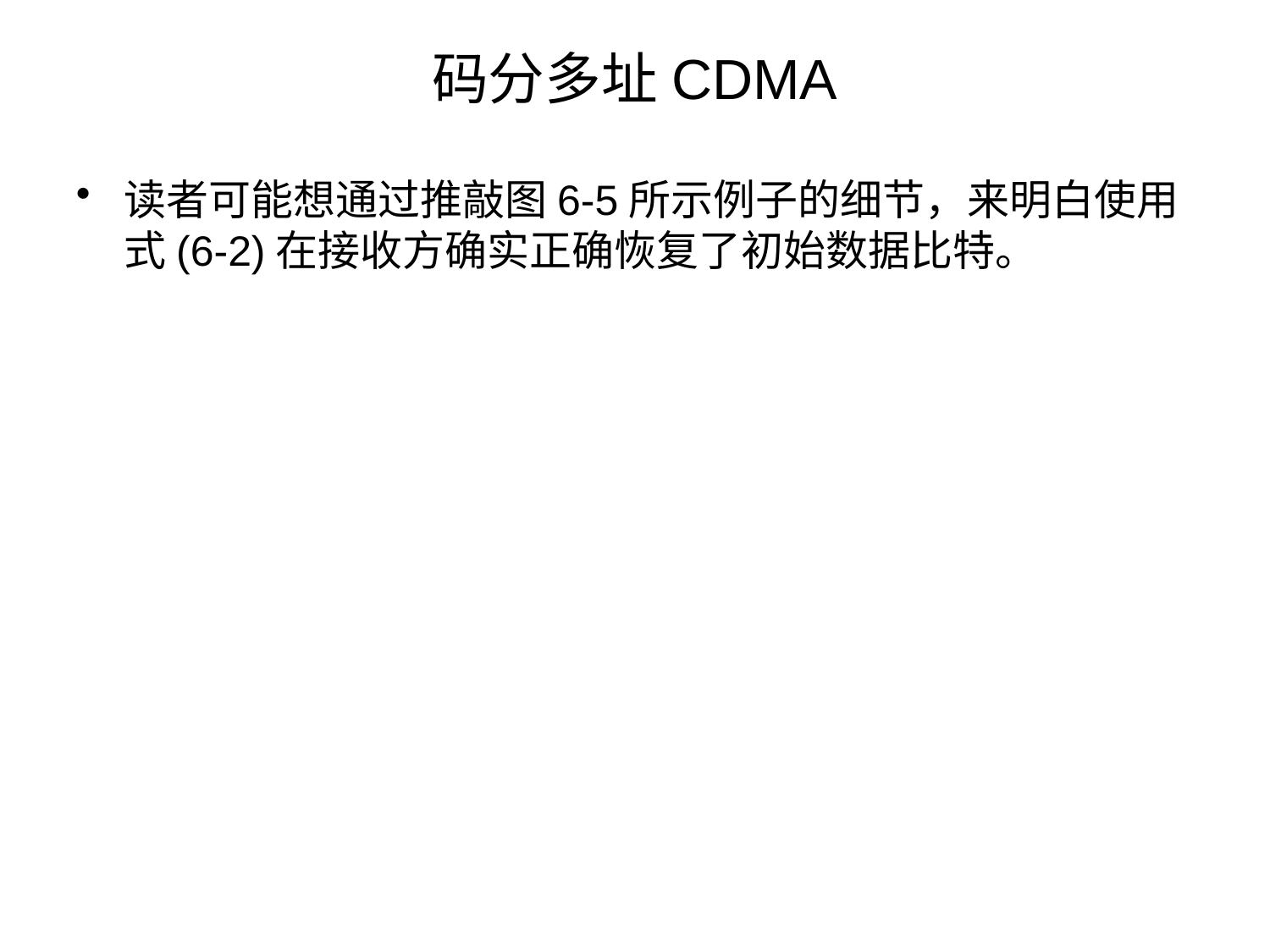

# 码分多址CDMA
读者可能想通过推敲图6-5所示例子的细节，来明白使用式(6-2)在接收方确实正确恢复了初始数据比特。